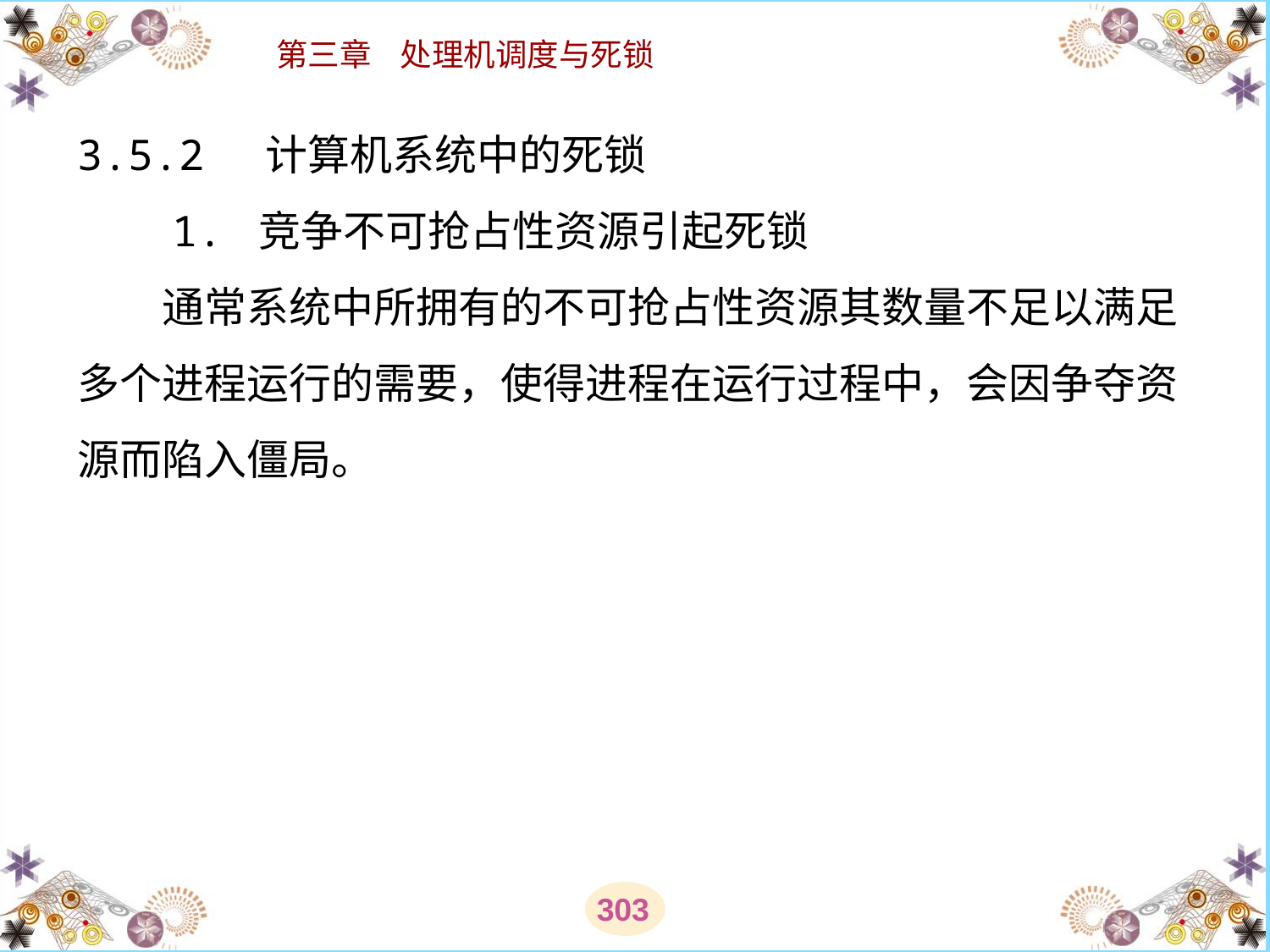

# 3.5.2  计算机系统中的死锁 　　1. 竞争不可抢占性资源引起死锁 　　通常系统中所拥有的不可抢占性资源其数量不足以满足多个进程运行的需要，使得进程在运行过程中，会因争夺资源而陷入僵局。